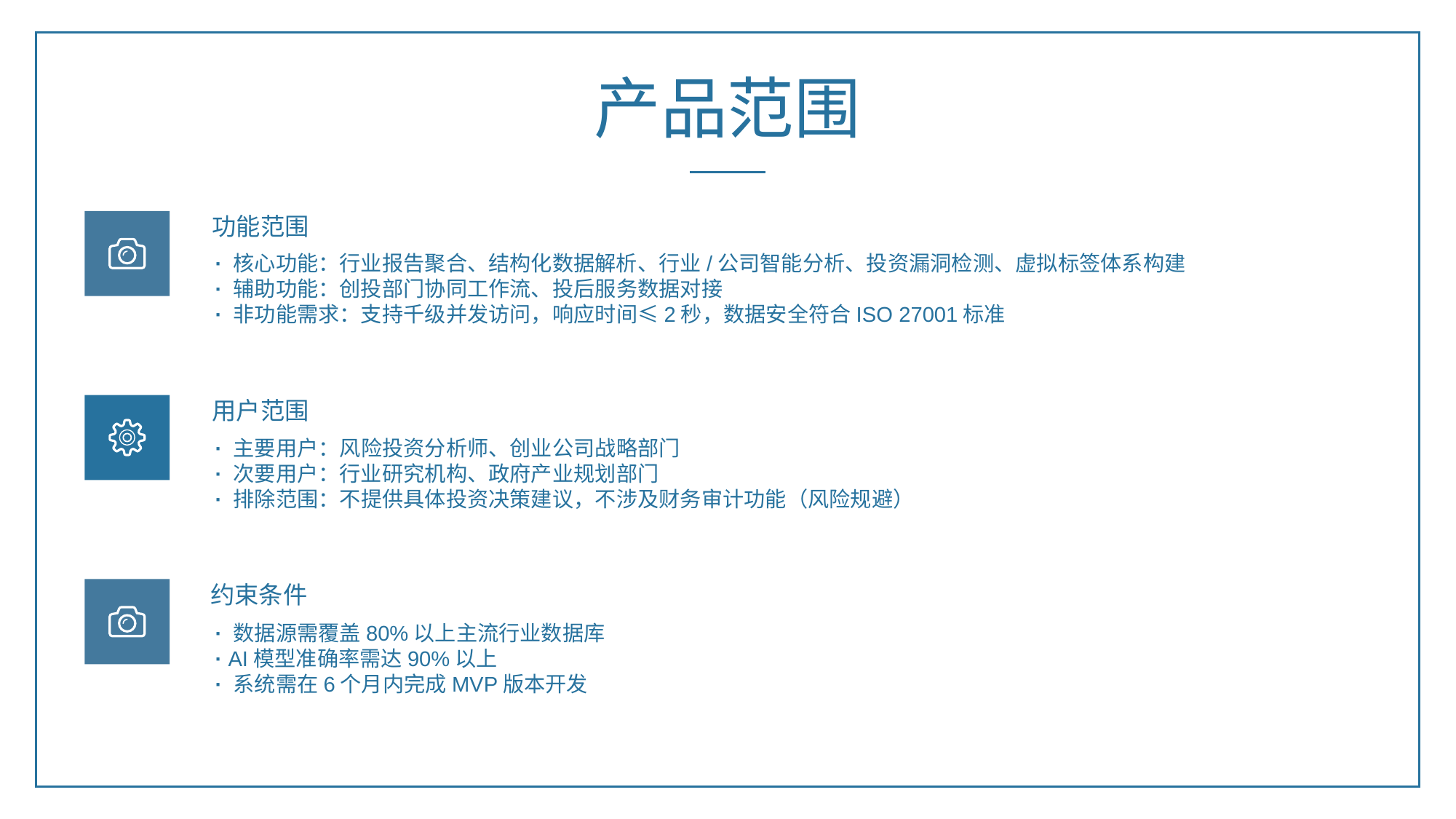

产品范围
功能范围
· 核心功能：行业报告聚合、结构化数据解析、行业/公司智能分析、投资漏洞检测、虚拟标签体系构建
· 辅助功能：创投部门协同工作流、投后服务数据对接
· 非功能需求：支持千级并发访问，响应时间≤2秒，数据安全符合ISO 27001标准

用户范围
· 主要用户：风险投资分析师、创业公司战略部门
· 次要用户：行业研究机构、政府产业规划部门
· 排除范围：不提供具体投资决策建议，不涉及财务审计功能（风险规避）

 约束条件
· 数据源需覆盖80%以上主流行业数据库
· AI模型准确率需达90%以上
· 系统需在6个月内完成MVP版本开发